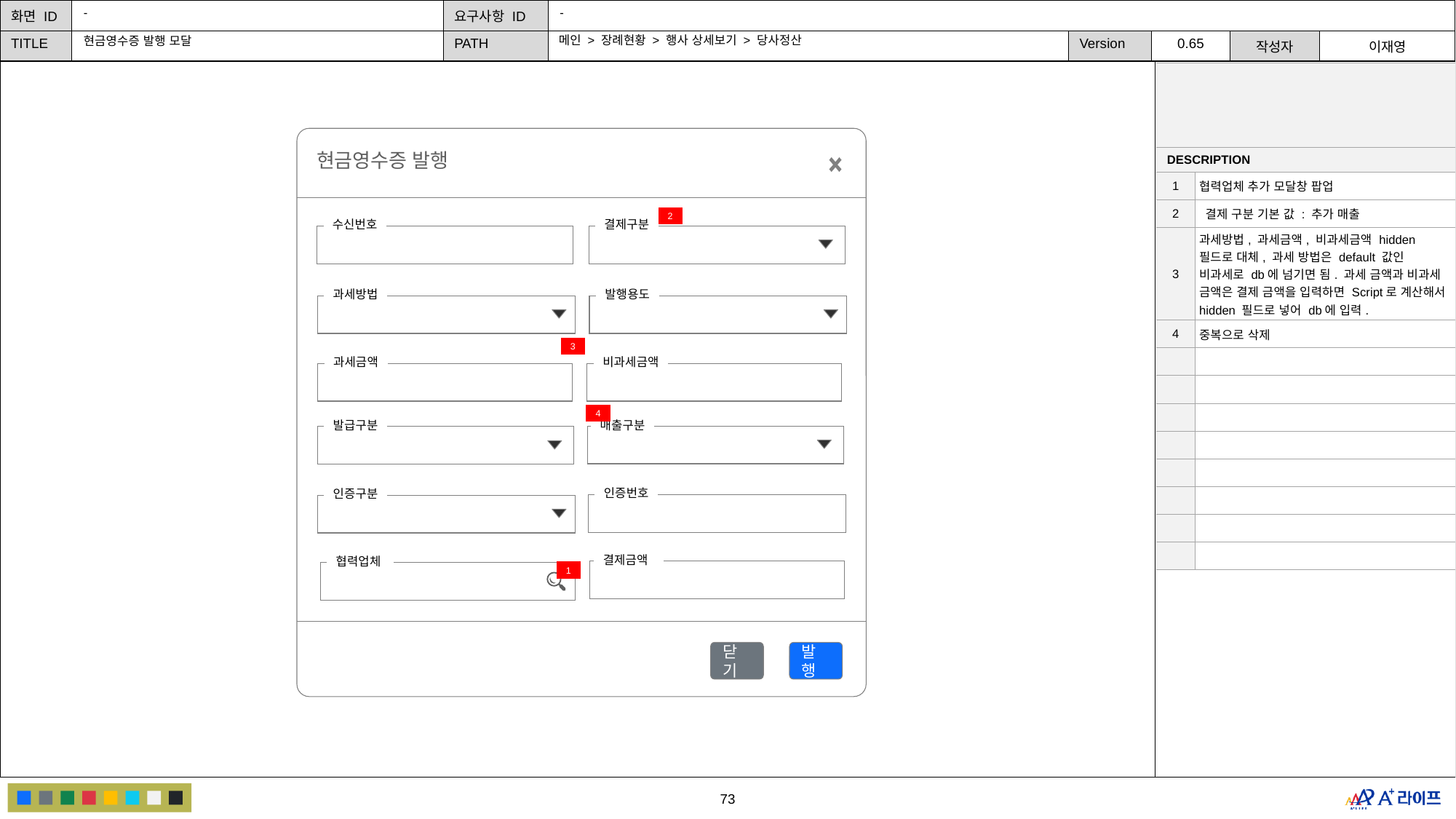

-
-
메인 > 장례현황 > 행사 상세보기 > 당사정산
현금영수증 발행 모달
|  |  |
| --- | --- |
| DESCRIPTION |  |
| 1 | 협력업체 추가 모달창 팝업 |
| 2 | 결제 구분 기본 값 : 추가 매출 |
| 3 | 과세방법, 과세금액, 비과세금액 hidden 필드로 대체, 과세 방법은 default 값인 비과세로 db에 넘기면 됨. 과세 금액과 비과세 금액은 결제 금액을 입력하면 Script로 계산해서 hidden 필드로 넣어 db에 입력. |
| 4 | 중복으로 삭제 |
|  |  |
|  |  |
|  |  |
|  |  |
|  |  |
|  |  |
|  |  |
|  |  |
현금영수증 발행

2
수신번호
결제구분

과세방법
발행용도

3
비과세금액
과세금액

4
발급구분
매출구분

인증번호
인증구분

결제금액
협력업체

1

닫기
발행